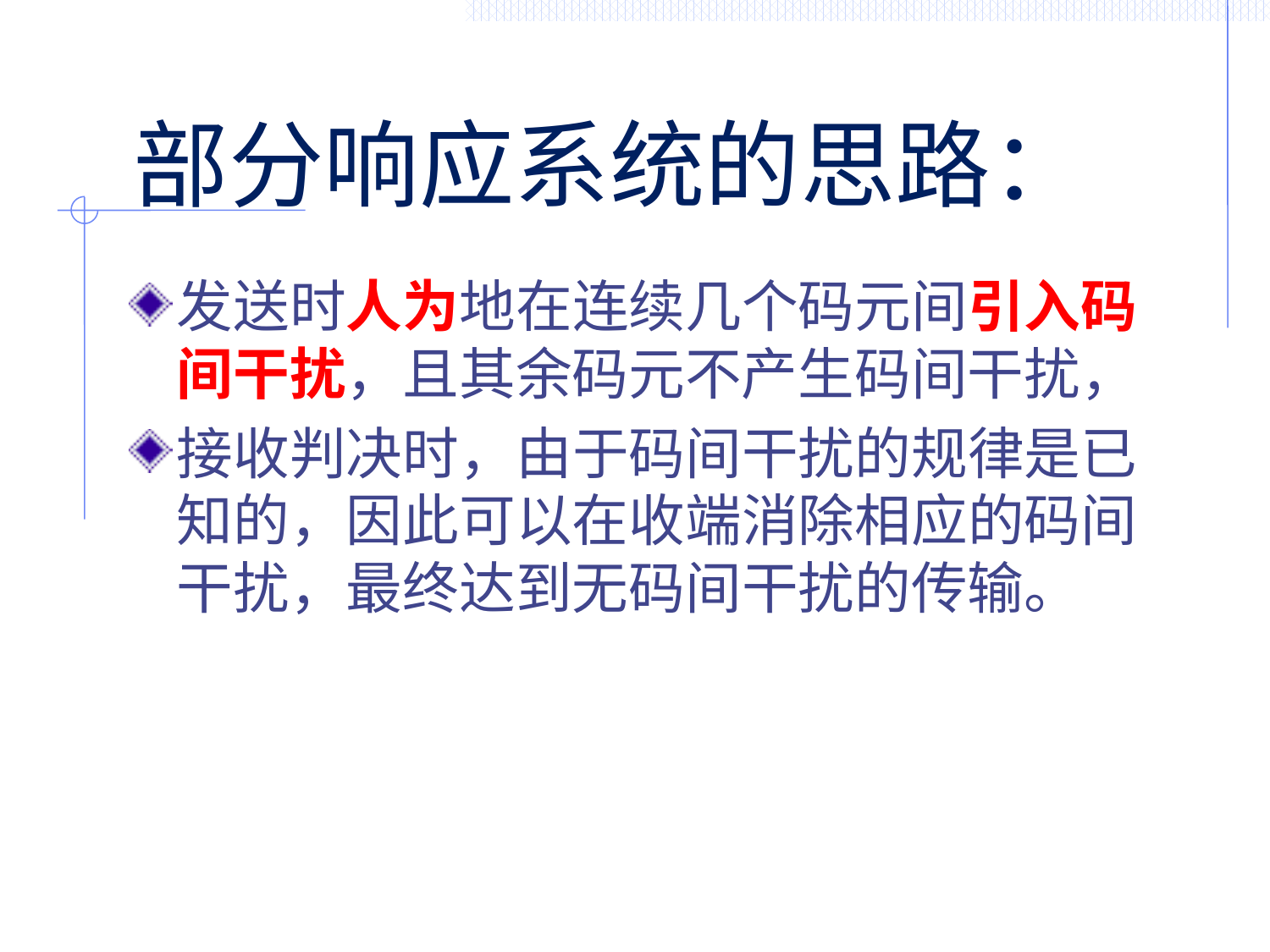

# 部分响应系统的思路：
发送时人为地在连续几个码元间引入码间干扰，且其余码元不产生码间干扰，
接收判决时，由于码间干扰的规律是已知的，因此可以在收端消除相应的码间干扰，最终达到无码间干扰的传输。